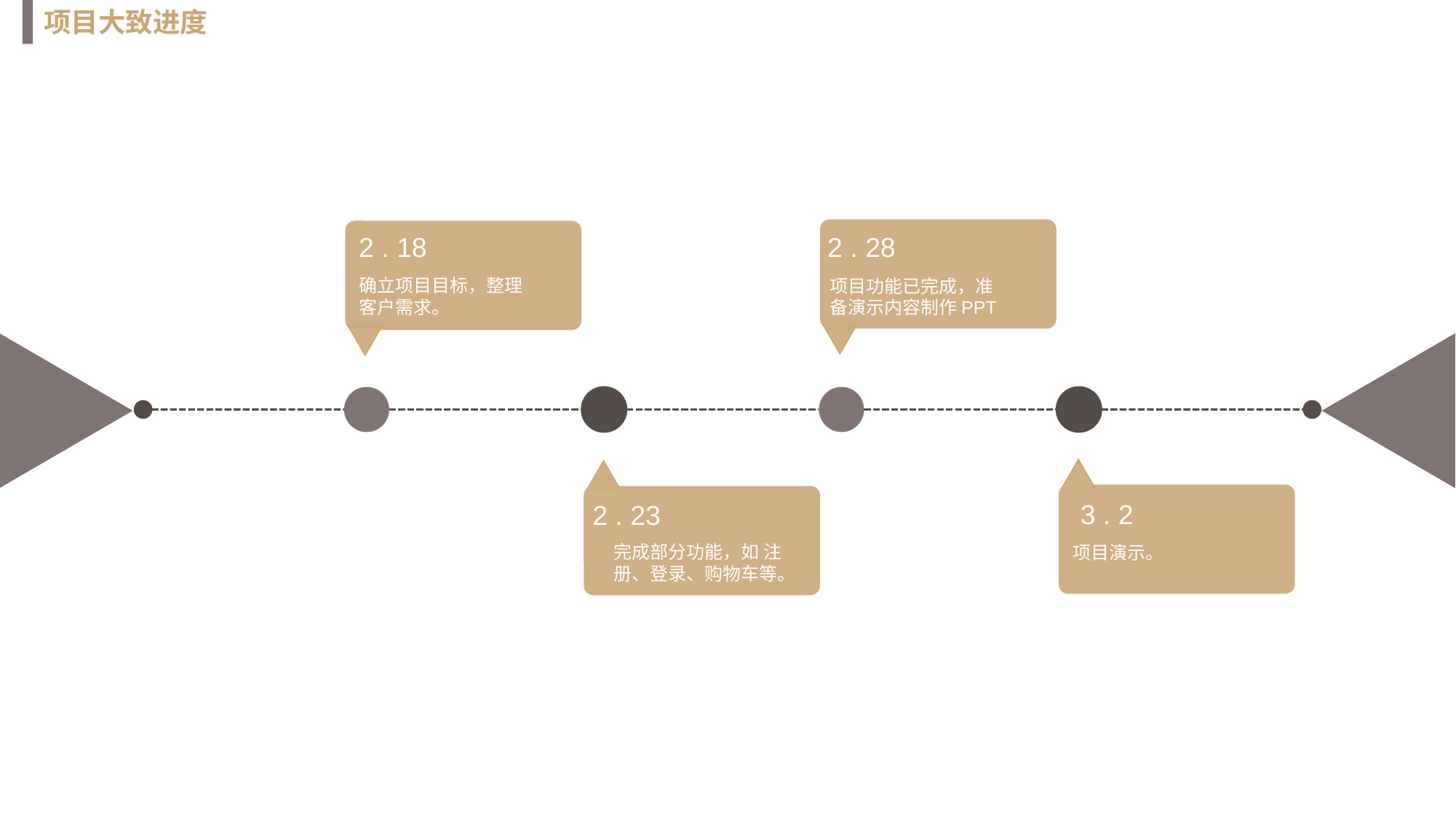

项目大致进度

2 . 18
2 . 28
确立项目目标，整理客户需求。

项目功能已完成，准备演示内容制作PPT

3 . 2
2 . 23
完成部分功能，如 注册、登录、购物车等。

项目演示。